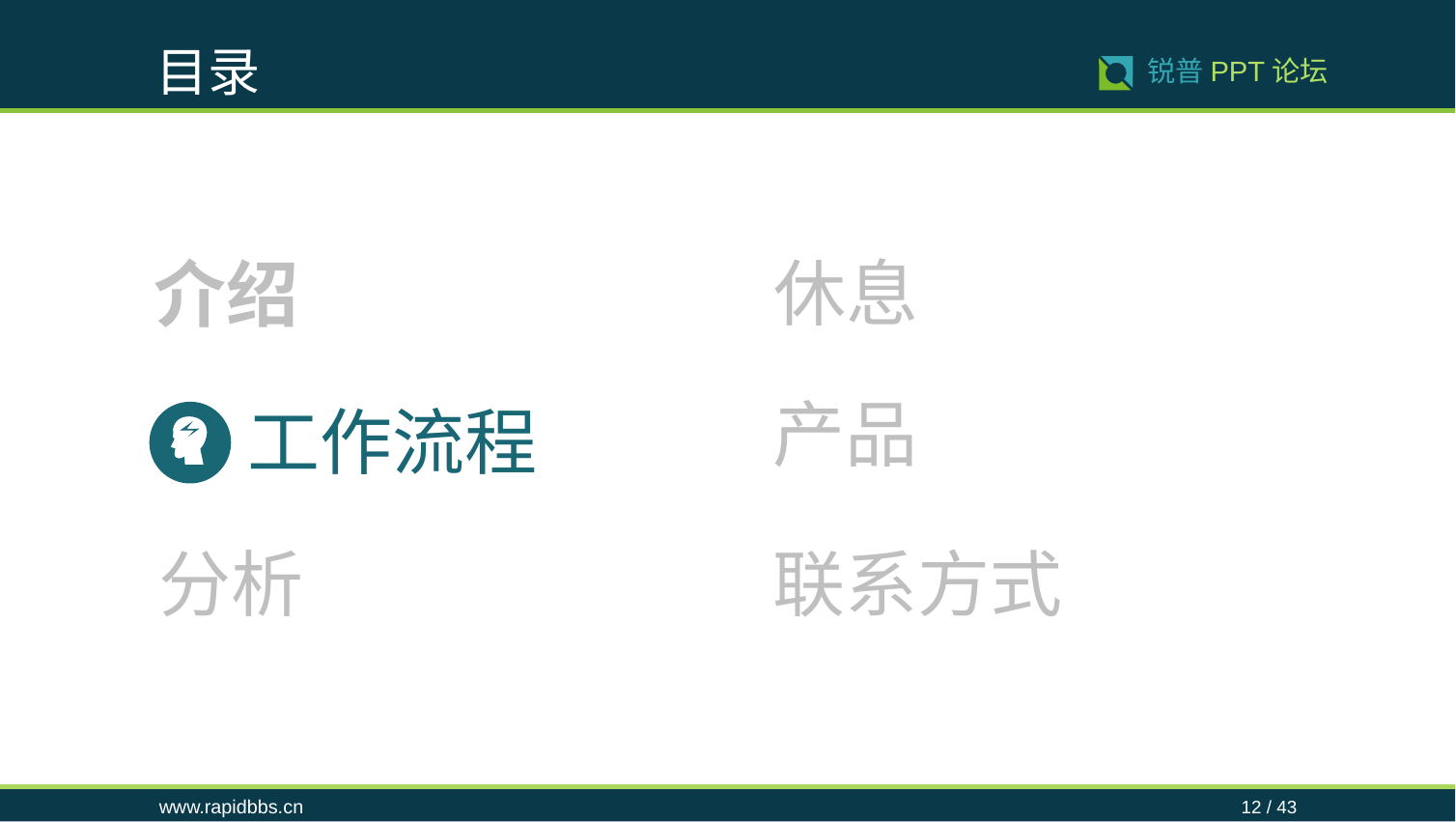

目录

12 / 43

锐普PPT论坛
休息
介绍
产品
工作流程

分析
联系方式
www.rapidbbs.cn